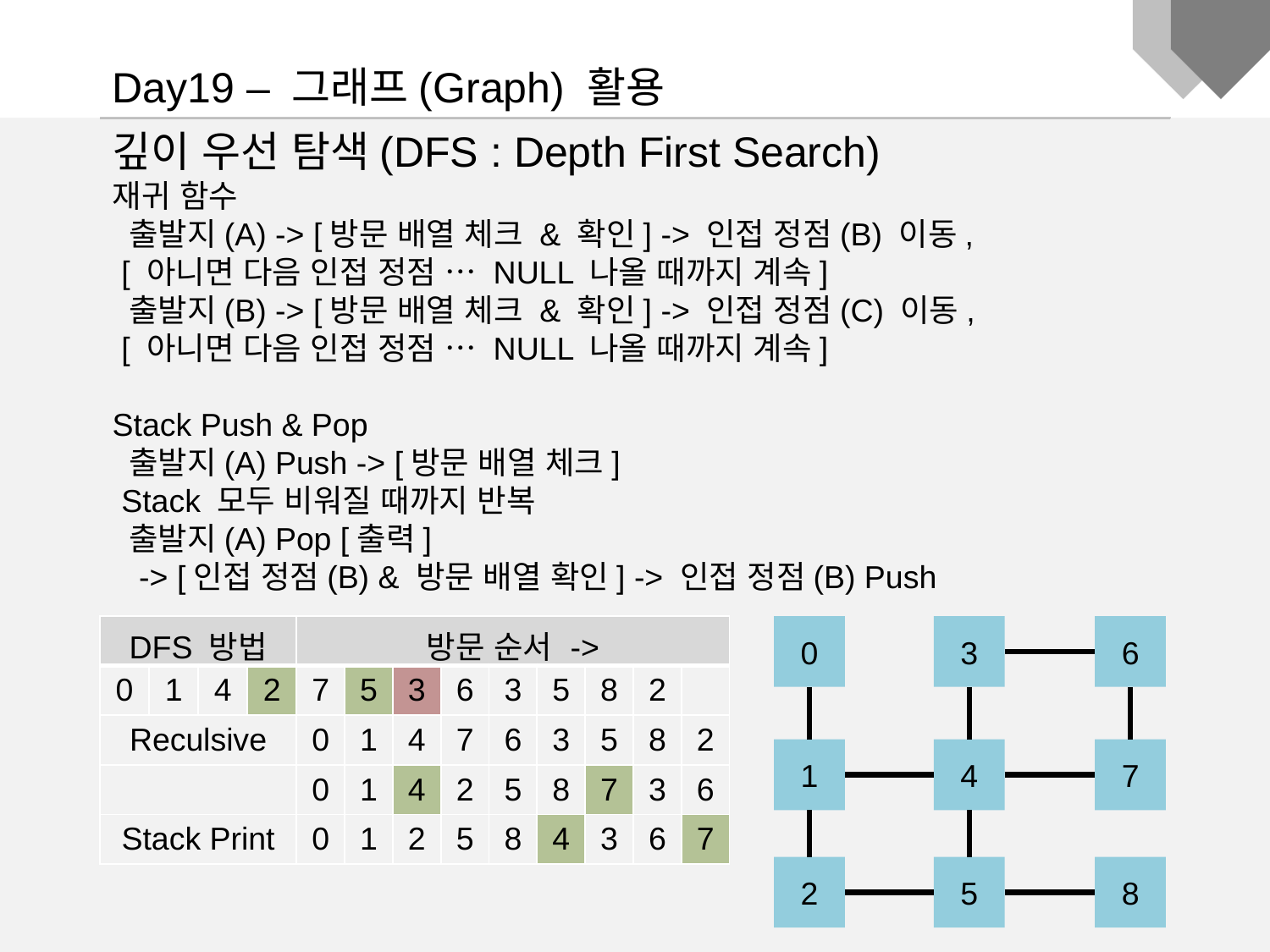

Day19 – 그래프(Graph) 활용
깊이 우선 탐색(DFS : Depth First Search)
재귀 함수
 출발지(A) -> [방문 배열 체크 & 확인] -> 인접 정점(B) 이동,
 [ 아니면 다음 인접 정점 … NULL 나올 때까지 계속]
 출발지(B) -> [방문 배열 체크 & 확인] -> 인접 정점(C) 이동,
 [ 아니면 다음 인접 정점 … NULL 나올 때까지 계속]

Stack Push & Pop
 출발지(A) Push -> [방문 배열 체크]
 Stack 모두 비워질 때까지 반복
 출발지(A) Pop [출력]
   -> [인접 정점(B) & 방문 배열 확인] -> 인접 정점(B) Push
| DFS 방법 |  |  |  | 방문 순서 -> |  |  |  |  |  |  |  |  |
| --- | --- | --- | --- | --- | --- | --- | --- | --- | --- | --- | --- | --- |
| 0 | 1 | 4 | 2 | 7 | 5 | 3 | 6 | 3 | 5 | 8 | 2 |  |
| Reculsive |  |  |  | 0 | 1 | 4 | 7 | 6 | 3 | 5 | 8 | 2 |
|  |  |  |  | 0 | 1 | 4 | 2 | 5 | 8 | 7 | 3 | 6 |
| Stack Print |  |  |  | 0 | 1 | 2 | 5 | 8 | 4 | 3 | 6 | 7 |
0
3
6
1
4
7
2
5
8